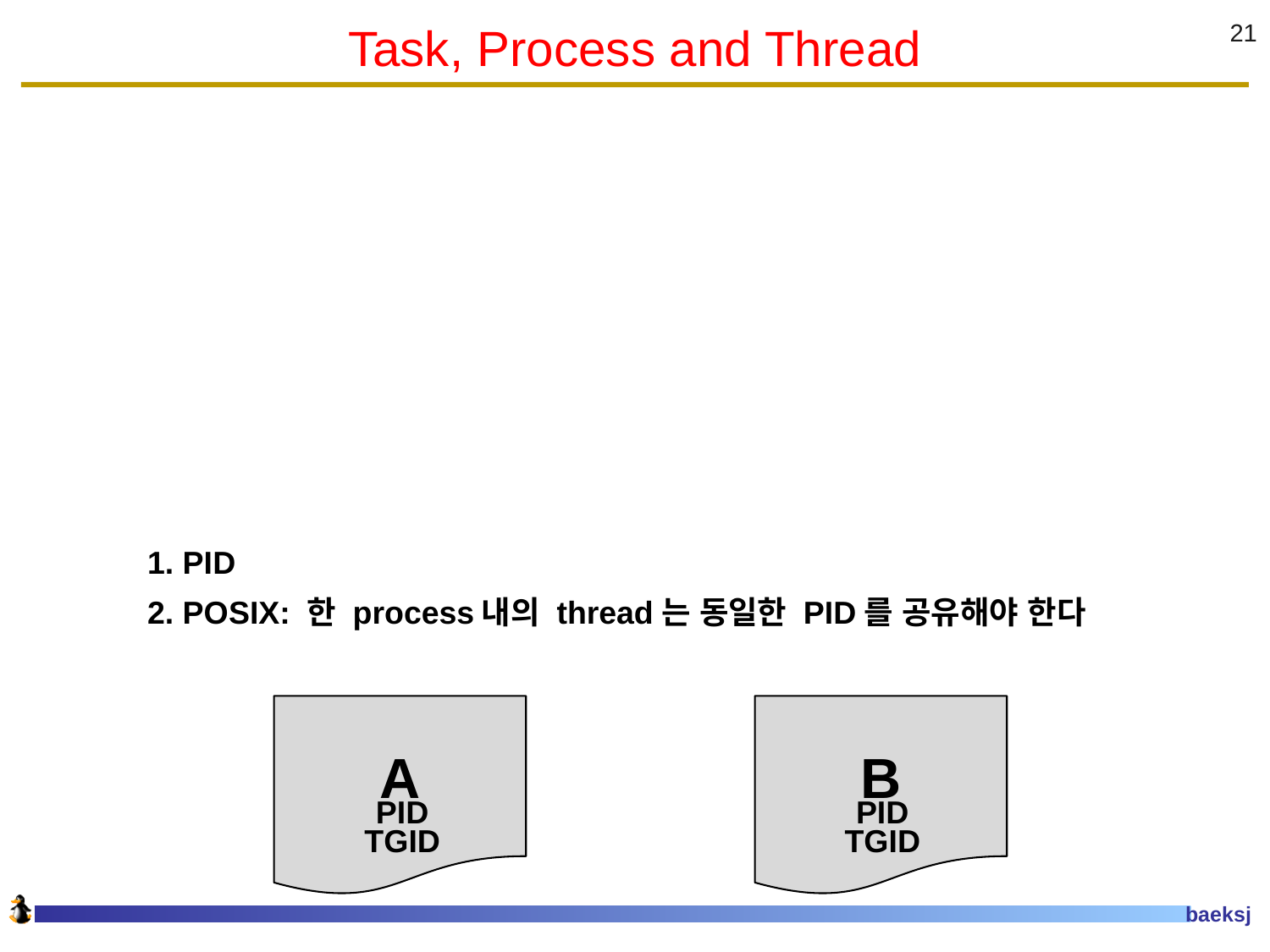

# Task, Process and Thread
21
1. PID
2. POSIX: 한 process내의 thread는 동일한 PID를 공유해야 한다
A
B
PID
PID
TGID
TGID